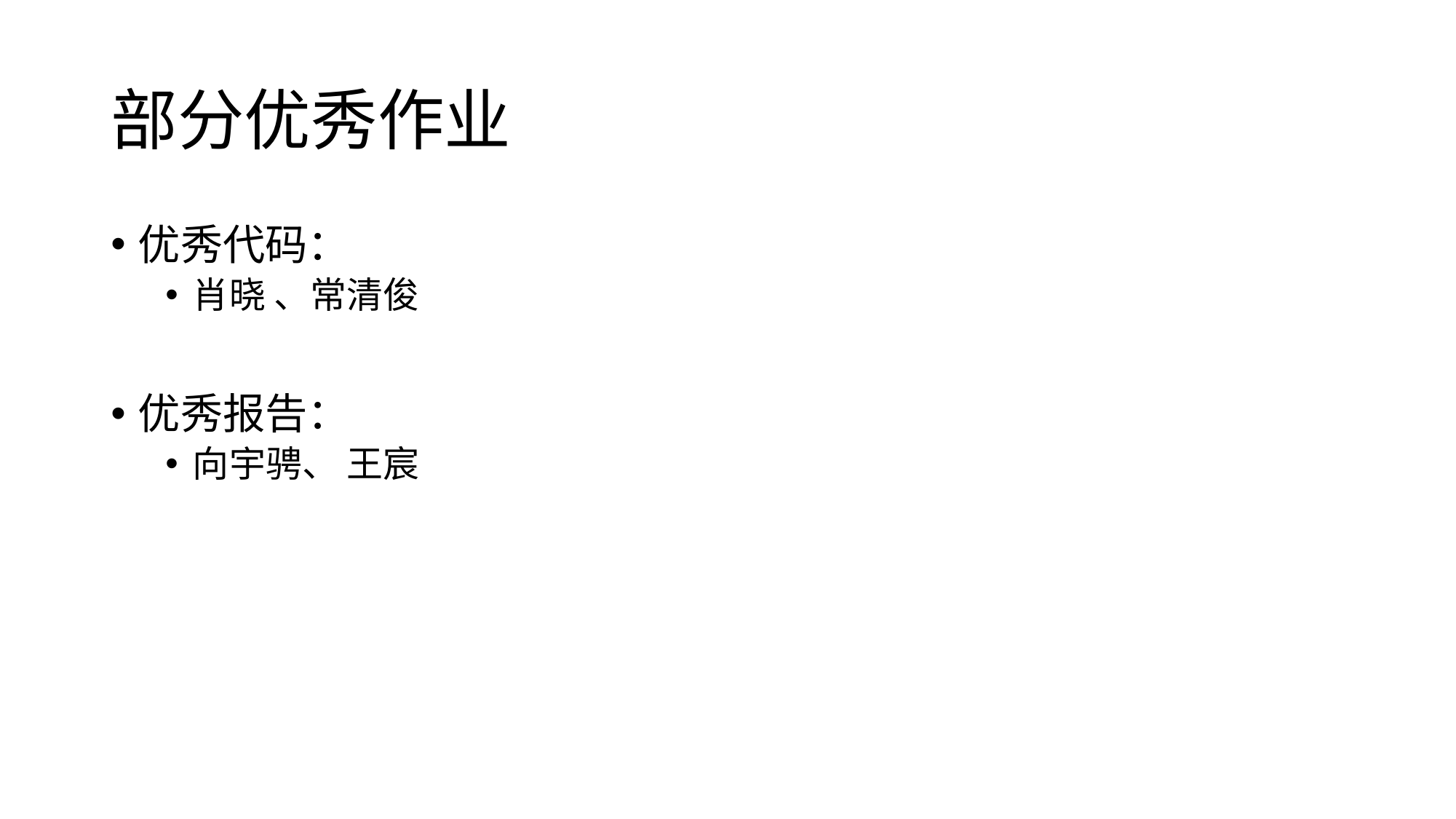

# 部分优秀作业
优秀代码：
肖晓 、常清俊

优秀报告：
向宇骋、 王宸